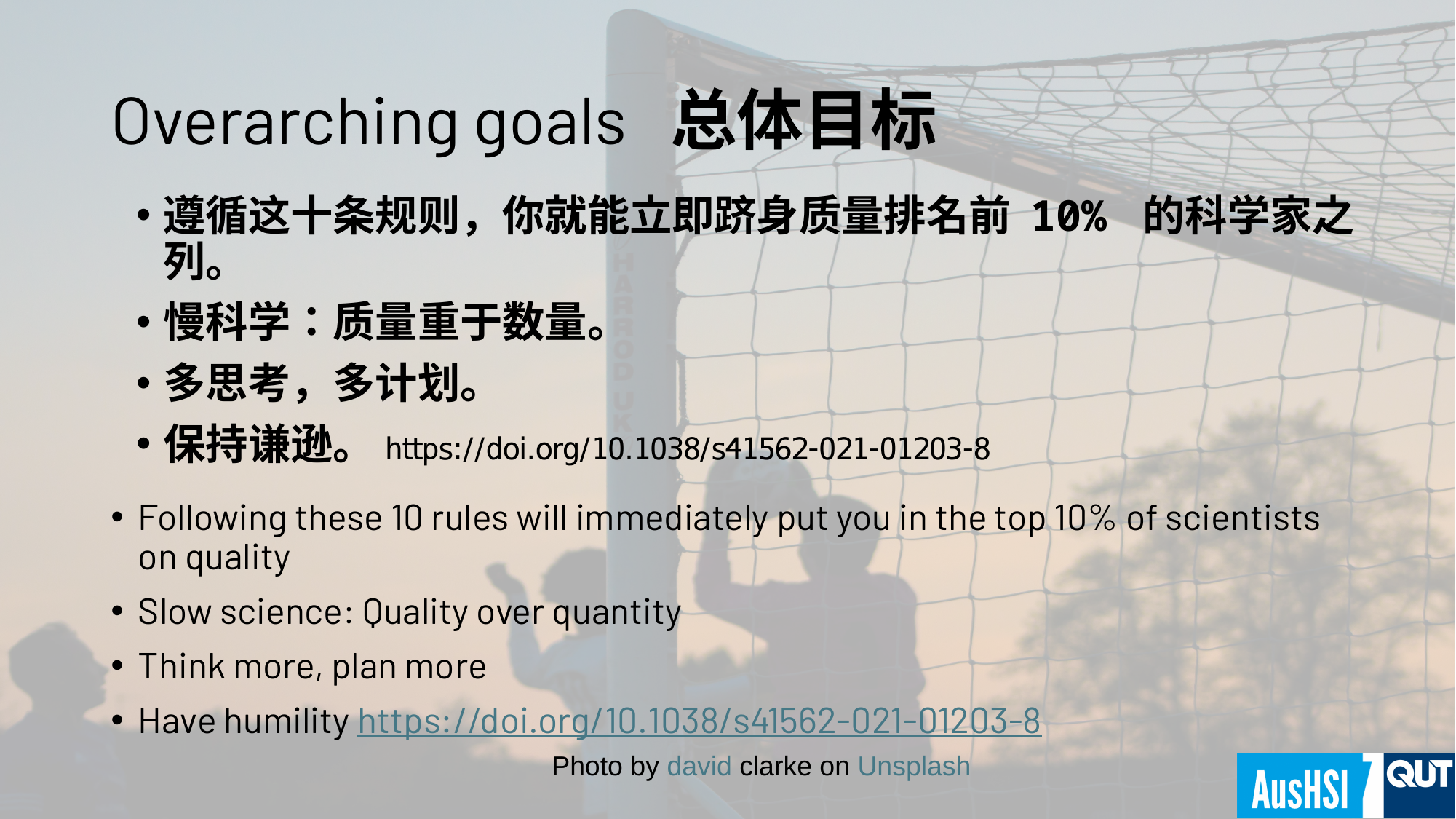

# Overarching goals  总体目标
遵循这十条规则，你就能立即跻身质量排名前 10% 的科学家之列。
慢科学：质量重于数量。
多思考，多计划。
保持谦逊。https://doi.org/10.1038/s41562-021-01203-8
Following these 10 rules will immediately put you in the top 10% of scientists on quality
Slow science: Quality over quantity
Think more, plan more
Have humility https://doi.org/10.1038/s41562-021-01203-8
Photo by david clarke on Unsplash